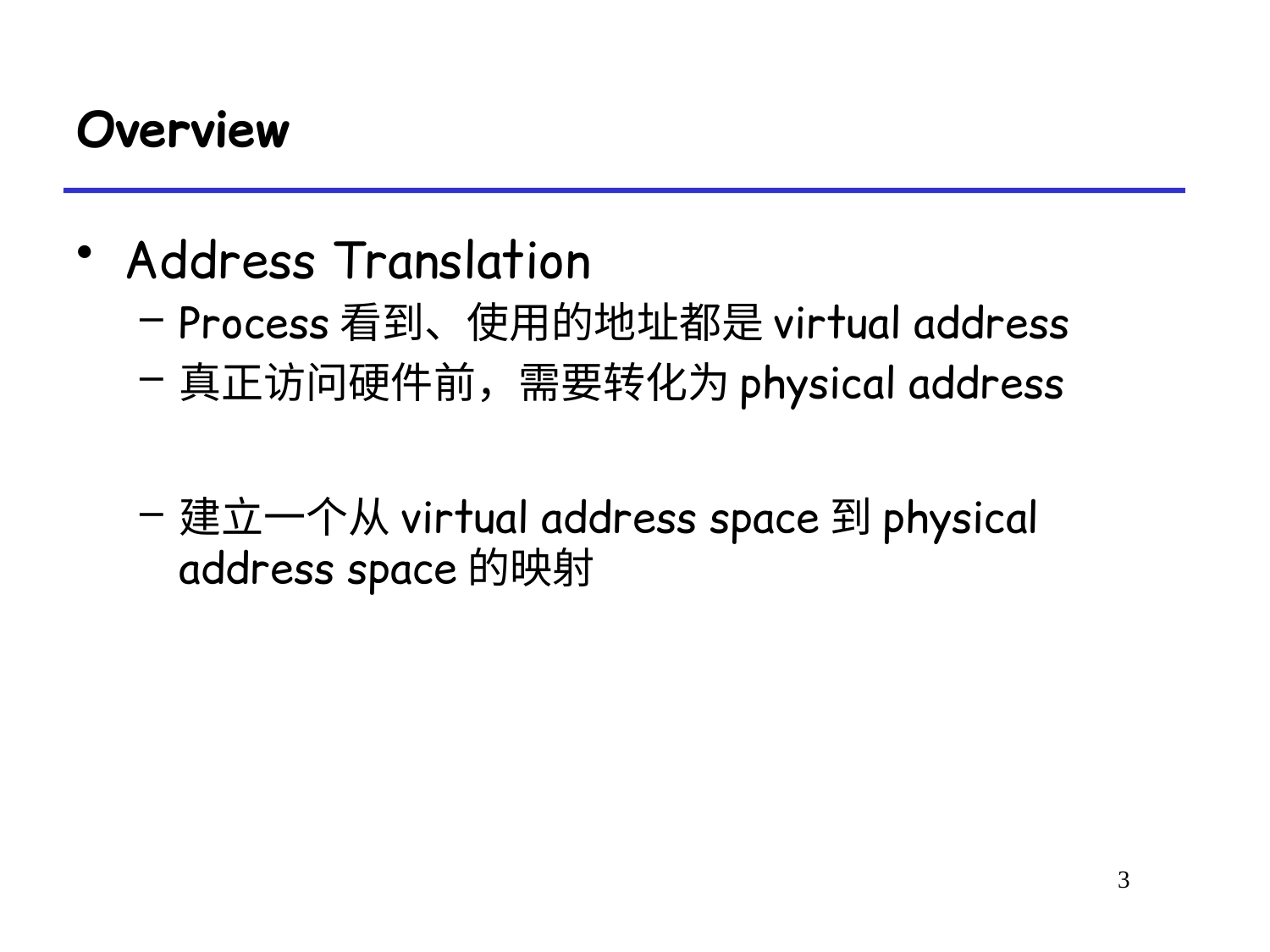

# Overview
Address Translation
Process看到、使用的地址都是virtual address
真正访问硬件前，需要转化为physical address

建立一个从virtual address space到physical address space的映射

3